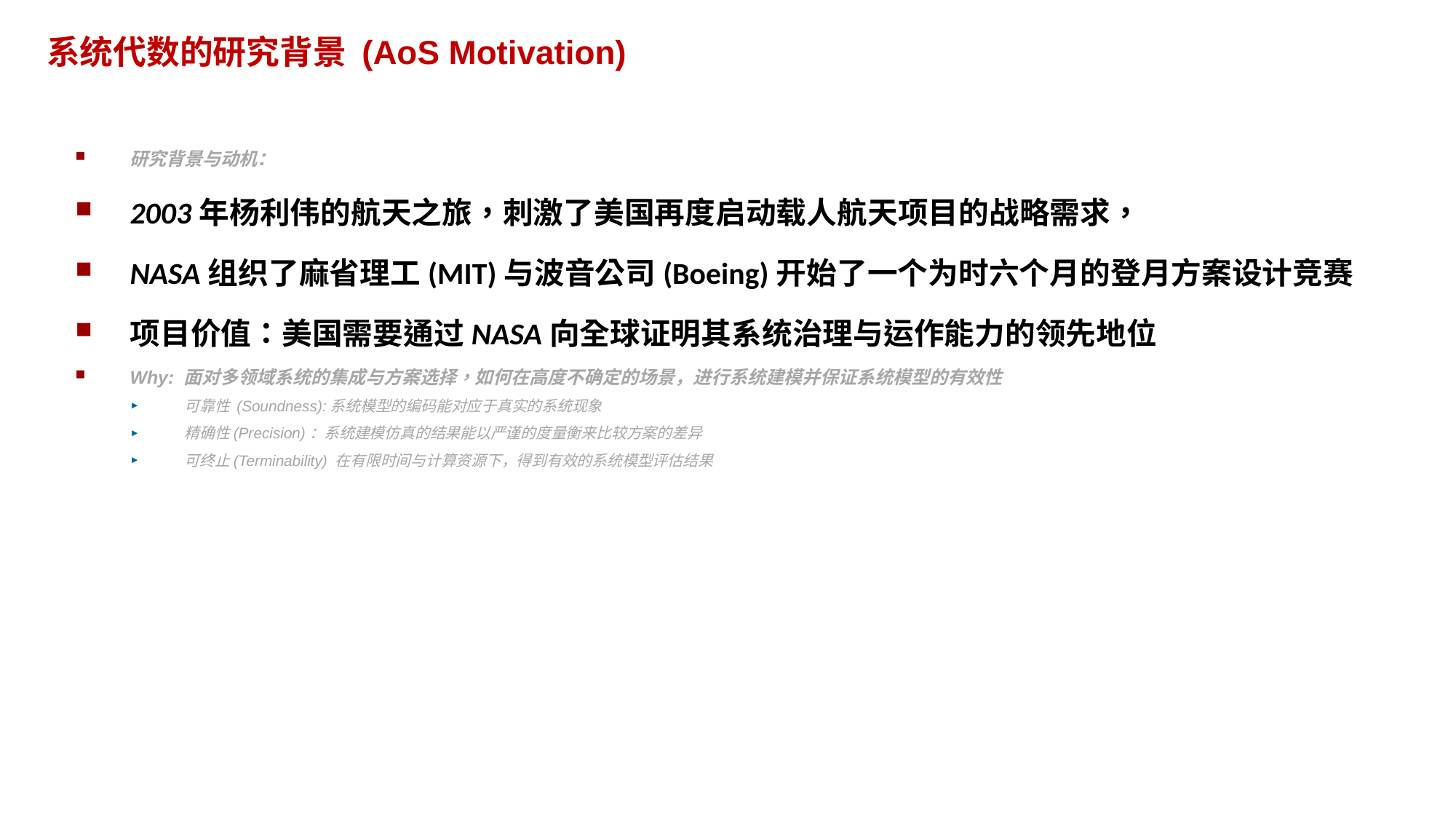

# 系统代数的研究背景 (AoS Motivation)
研究背景与动机：
2003年杨利伟的航天之旅，刺激了美国再度启动载人航天项目的战略需求，
NASA组织了麻省理工(MIT)与波音公司(Boeing)开始了一个为时六个月的登月方案设计竞赛
项目价值：美国需要通过NASA向全球证明其系统治理与运作能力的领先地位
Why: 面对多领域系统的集成与方案选择，如何在高度不确定的场景，进行系统建模并保证系统模型的有效性
可靠性 (Soundness):系统模型的编码能对应于真实的系统现象
精确性(Precision)：系统建模仿真的结果能以严谨的度量衡来比较方案的差异
可终止(Terminability) 在有限时间与计算资源下，得到有效的系统模型评估结果